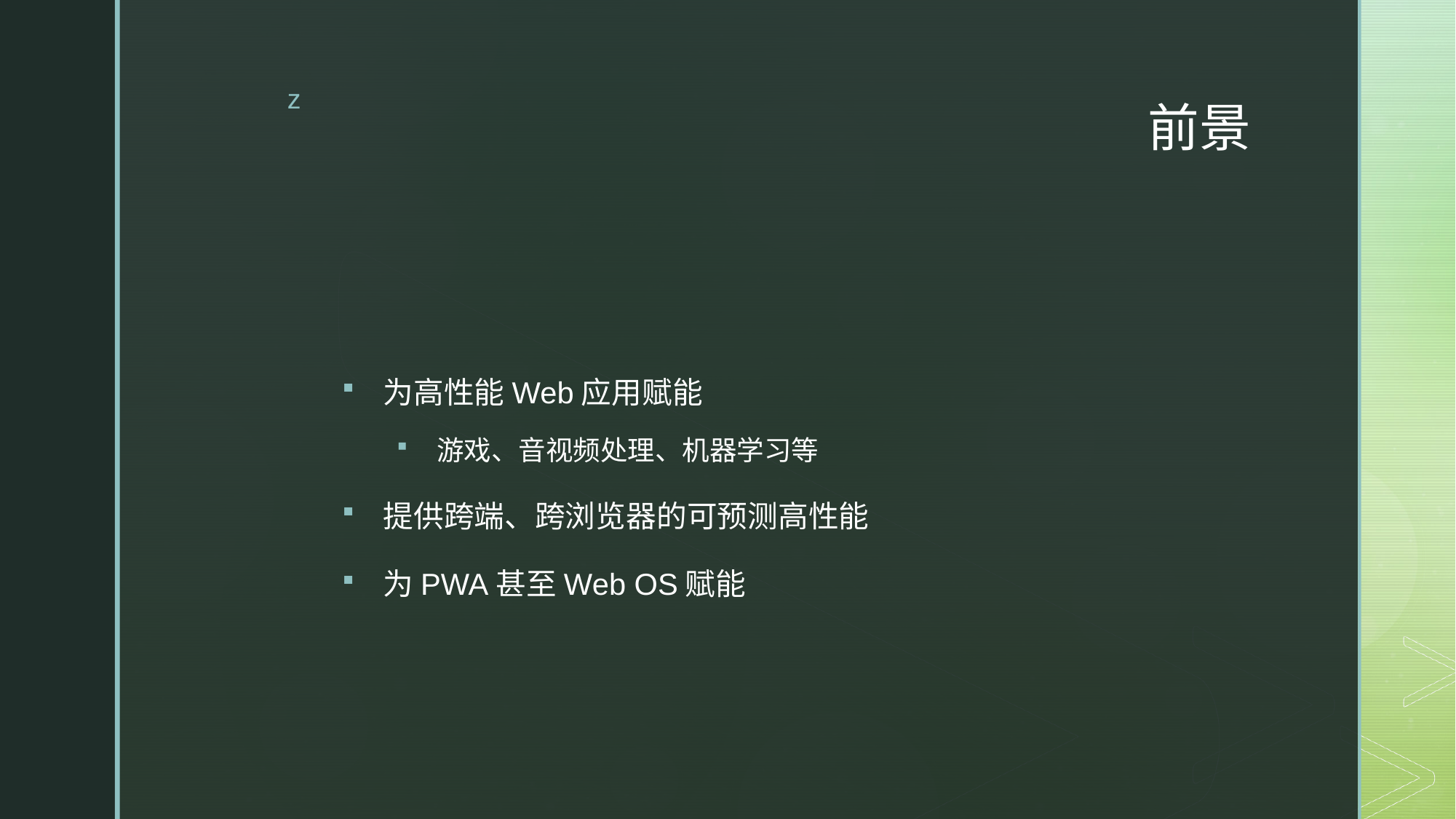

# 前景
为高性能Web应用赋能
游戏、音视频处理、机器学习等
提供跨端、跨浏览器的可预测高性能
为PWA甚至Web OS赋能